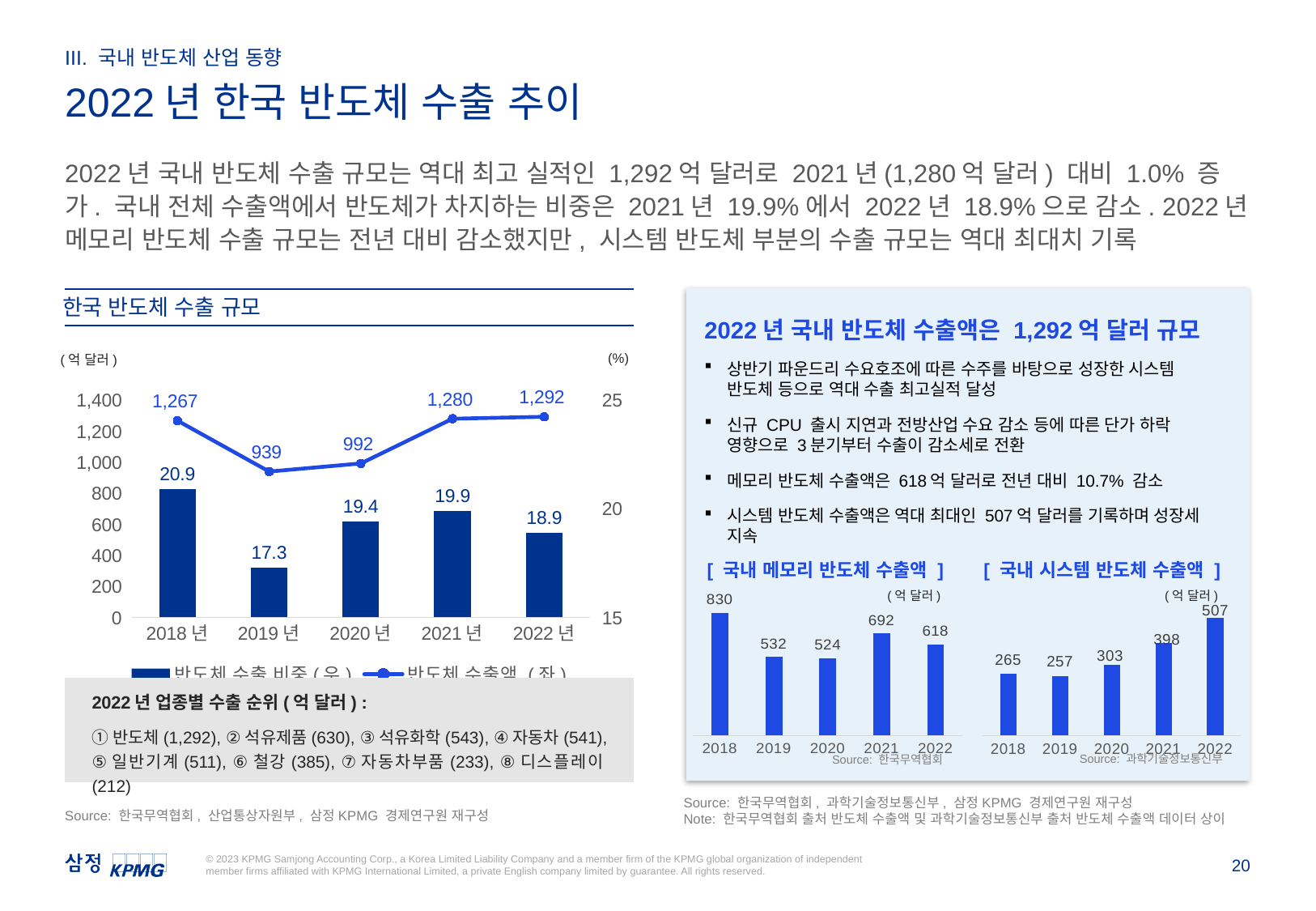

III. 국내 반도체 산업 동향
2022년 한국 반도체 수출 추이
2022년 국내 반도체 수출 규모는 역대 최고 실적인 1,292억 달러로 2021년(1,280억 달러) 대비 1.0% 증가. 국내 전체 수출액에서 반도체가 차지하는 비중은 2021년 19.9%에서 2022년 18.9%으로 감소. 2022년 메모리 반도체 수출 규모는 전년 대비 감소했지만, 시스템 반도체 부분의 수출 규모는 역대 최대치 기록

한국 반도체 수출 규모
2022년 국내 반도체 수출액은 1,292억 달러 규모
상반기 파운드리 수요호조에 따른 수주를 바탕으로 성장한 시스템 반도체 등으로 역대 수출 최고실적 달성
신규 CPU 출시 지연과 전방산업 수요 감소 등에 따른 단가 하락 영향으로 3분기부터 수출이 감소세로 전환
메모리 반도체 수출액은 618억 달러로 전년 대비 10.7% 감소
시스템 반도체 수출액은 역대 최대인 507억 달러를 기록하며 성장세 지속
(%)
(억 달러)

### Chart

| Category | 반도체 수출 비중(우) | 반도체 수출액 (좌) |
|---|---|---|
| 2018년 | 20.9 | 1267.061065 |
| 2019년 | 17.3 | 939.2969776 |
| 2020년 | 19.4 | 991.7690362 |
| 2021년 | 19.9 | 1279.796479 |
| 2022년 | 18.9 | 1292.291223 |
[ 국내 시스템 반도체 수출액 ]
[ 국내 메모리 반도체 수출액 ]
(억 달러)
(억 달러)

### Chart

| Category | 메모리 반도체 |
|---|---|
| 2018 | 830.48246 |
| 2019 | 531.61754 |
| 2020 | 523.58422 |
| 2021 | 691.77215 |
| 2022 | 617.77689 |

### Chart

| Category | 시스템 반도체 |
|---|---|
| 2018 | 265.0 |
| 2019 | 257.0 |
| 2020 | 303.0 |
| 2021 | 398.0 |
| 2022 | 507.0 |
2022년 업종별 수출 순위(억 달러) :
①반도체(1,292), ②석유제품(630), ③석유화학(543), ④자동차(541), ⑤일반기계(511), ⑥철강(385), ⑦자동차부품(233), ⑧디스플레이(212)
Source: 과학기술정보통신부
Source: 한국무역협회
Source: 한국무역협회, 산업통상자원부, 삼정KPMG 경제연구원 재구성
Source: 한국무역협회, 과학기술정보통신부, 삼정KPMG 경제연구원 재구성
Note: 한국무역협회 출처 반도체 수출액 및 과학기술정보통신부 출처 반도체 수출액 데이터 상이